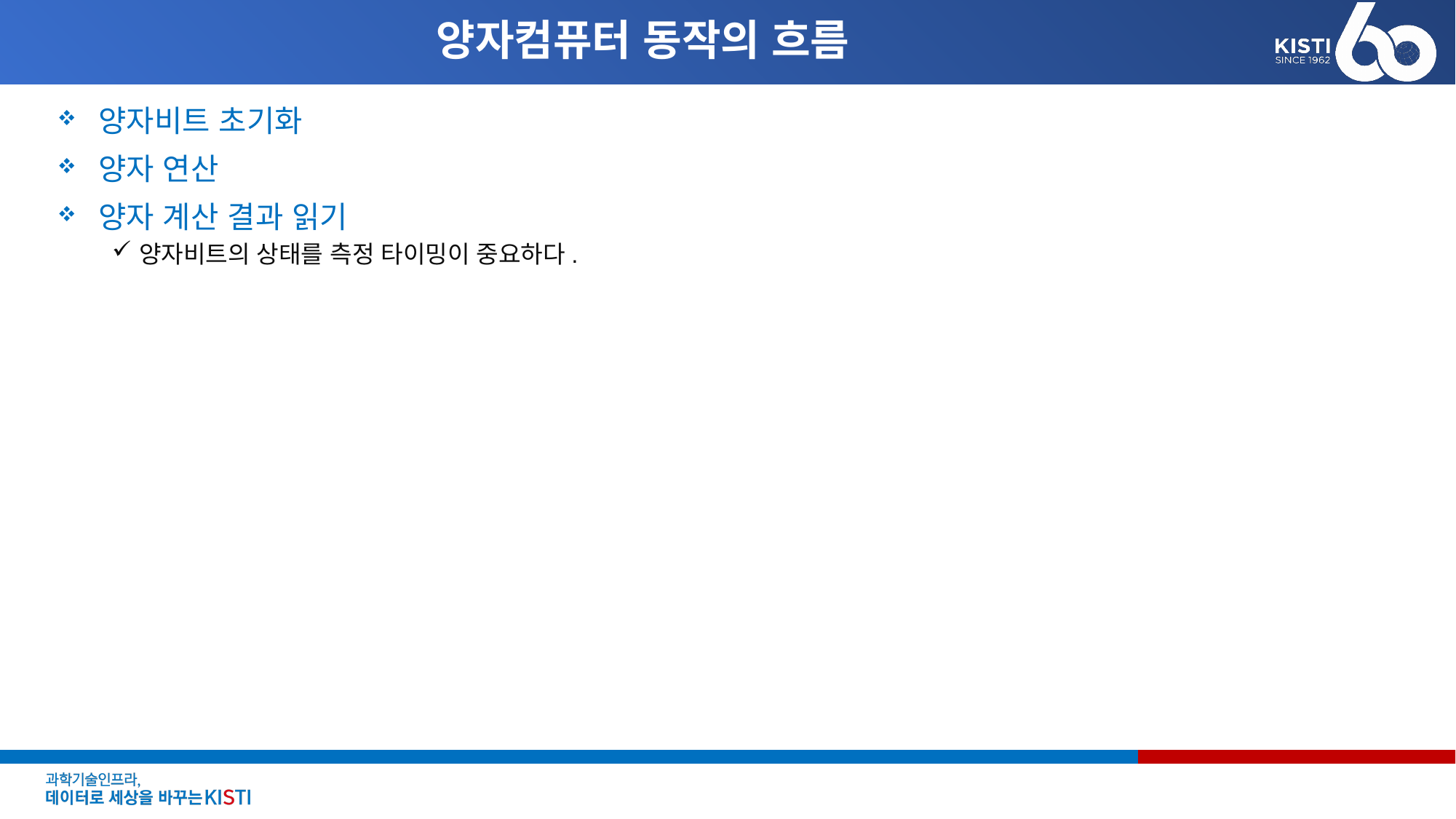

# 양자컴퓨터 동작의 흐름
양자비트 초기화
양자 연산
양자 계산 결과 읽기
양자비트의 상태를 측정 타이밍이 중요하다.